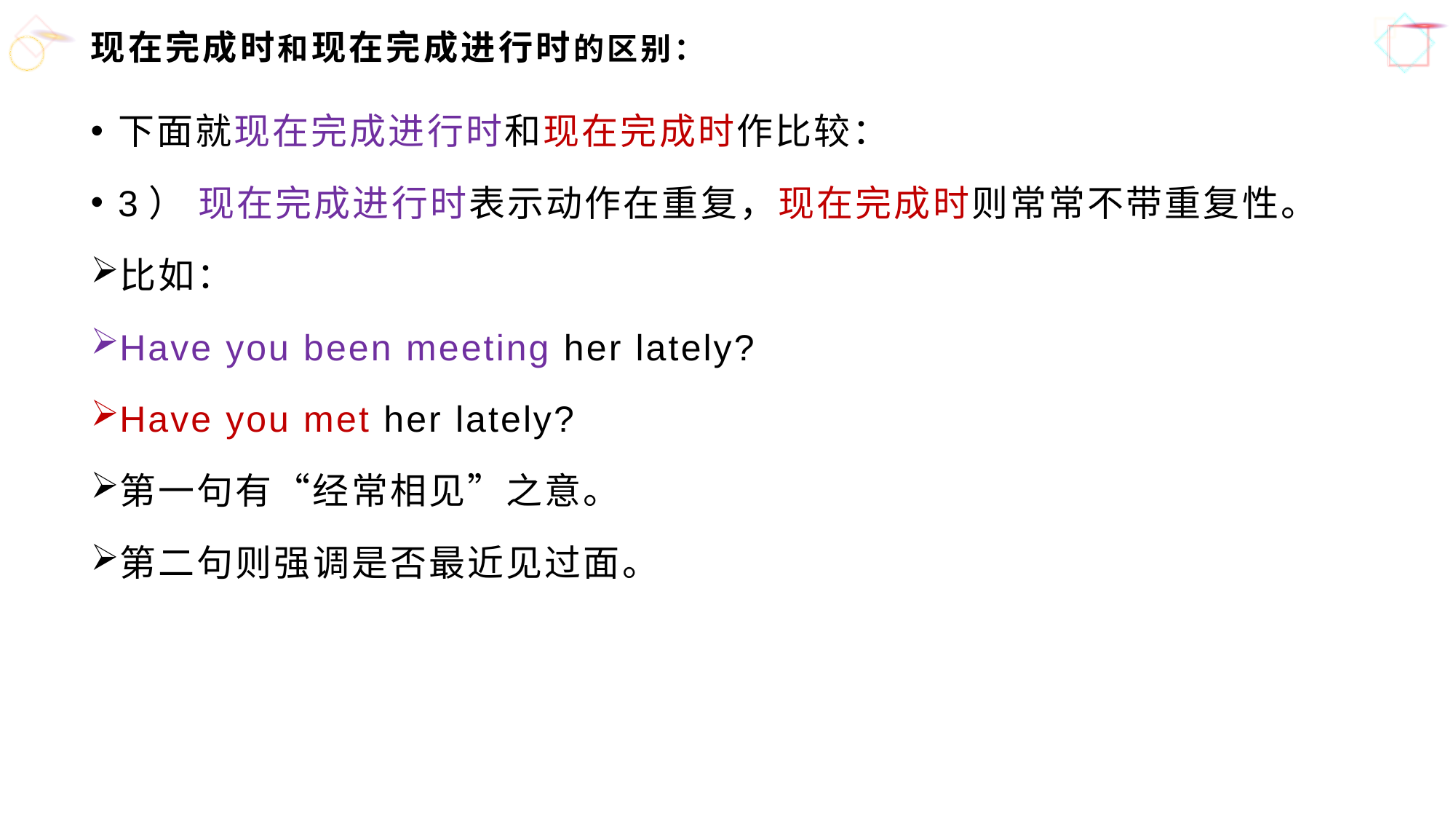

# 现在完成时和现在完成进行时的区别：
下面就现在完成进行时和现在完成时作比较：
3） 现在完成进行时表示动作在重复，现在完成时则常常不带重复性。
比如：
Have you been meeting her lately?
Have you met her lately?
第一句有“经常相见”之意。
第二句则强调是否最近见过面。